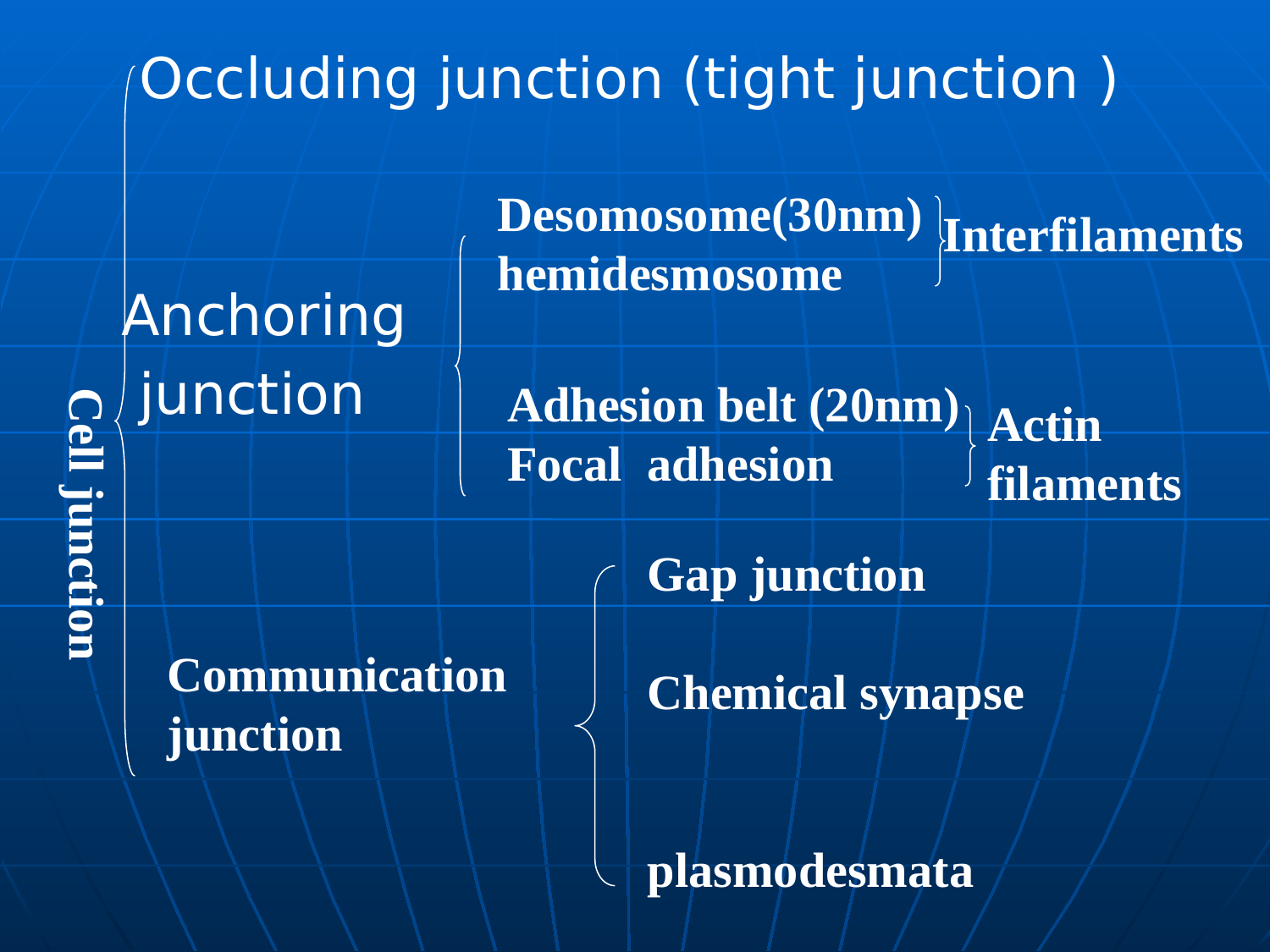

Occluding junction (tight junction )

   Anchoring
    junction

Desomosome(30nm)
hemidesmosome
Interfilaments

Adhesion belt (20nm)
Focal  adhesion
Cell junction
Actin
filaments

Gap junction

Chemical synapse

plasmodesmata

Communication
junction
借项牵砂映埃蛇缨报桑晌恿棠哑皑荡糙暇哺剂里渍艺晶苏巳馒榜由创范鹅细胞的社会联系课件细胞的社会联系课件